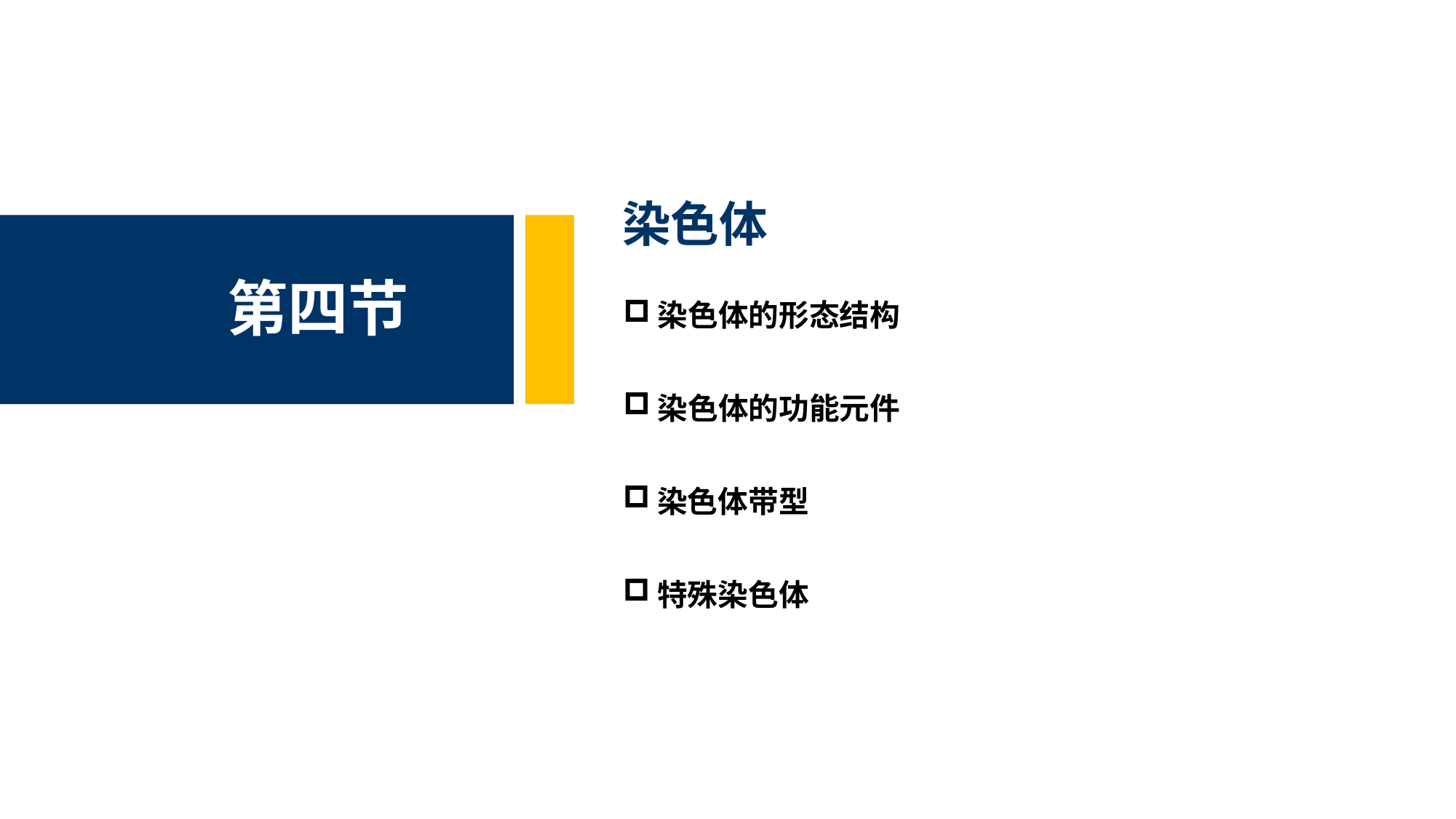

染色体

第四节
染色体的形态结构
染色体的功能元件
染色体带型
特殊染色体